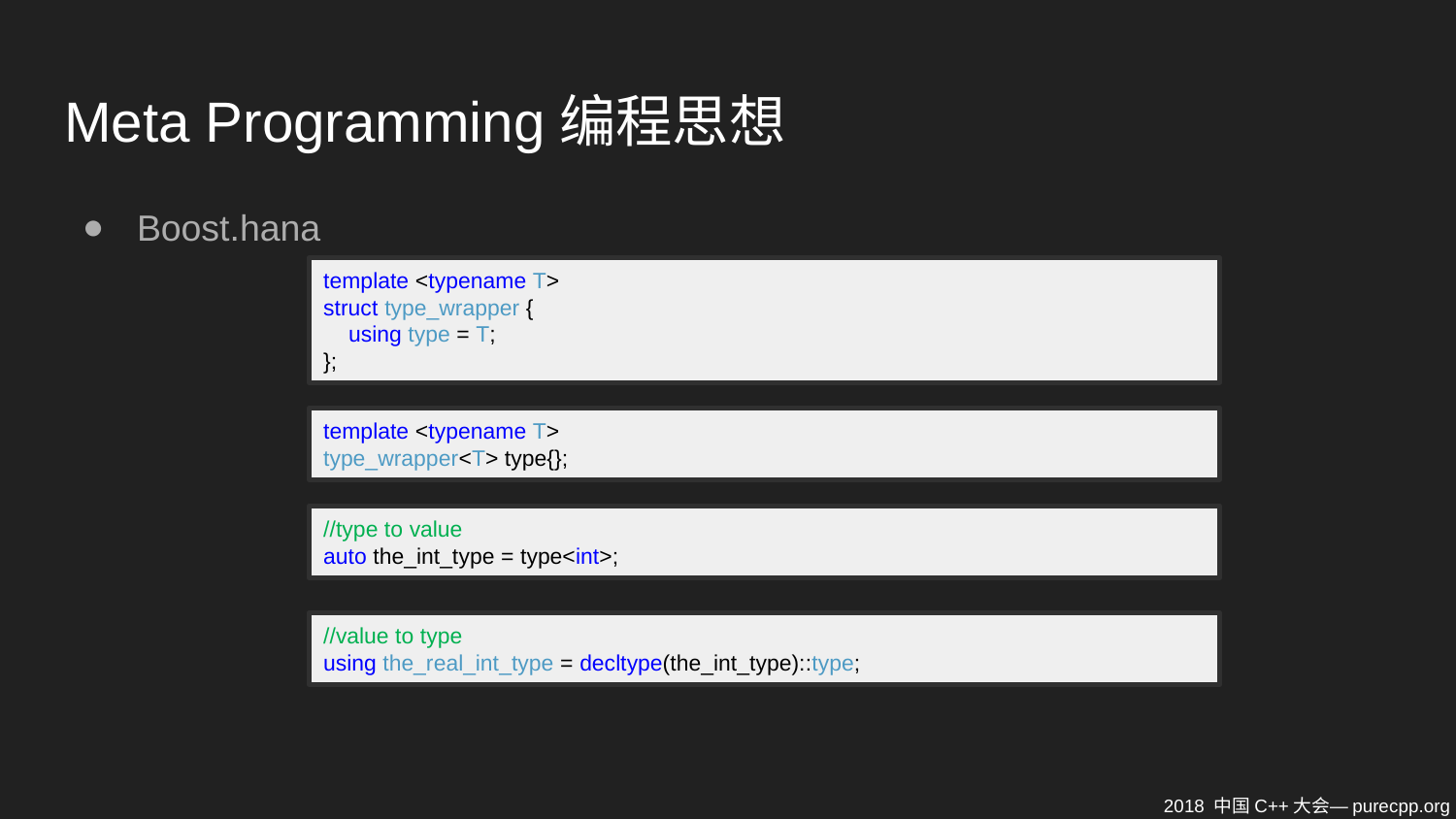

# Meta Programming编程思想
Boost.hana
template <typename T>
struct type_wrapper {
    using type = T;
};
template <typename T>
type_wrapper<T> type{};
//type to value
auto the_int_type = type<int>;
//value to type
using the_real_int_type = decltype(the_int_type)::type;